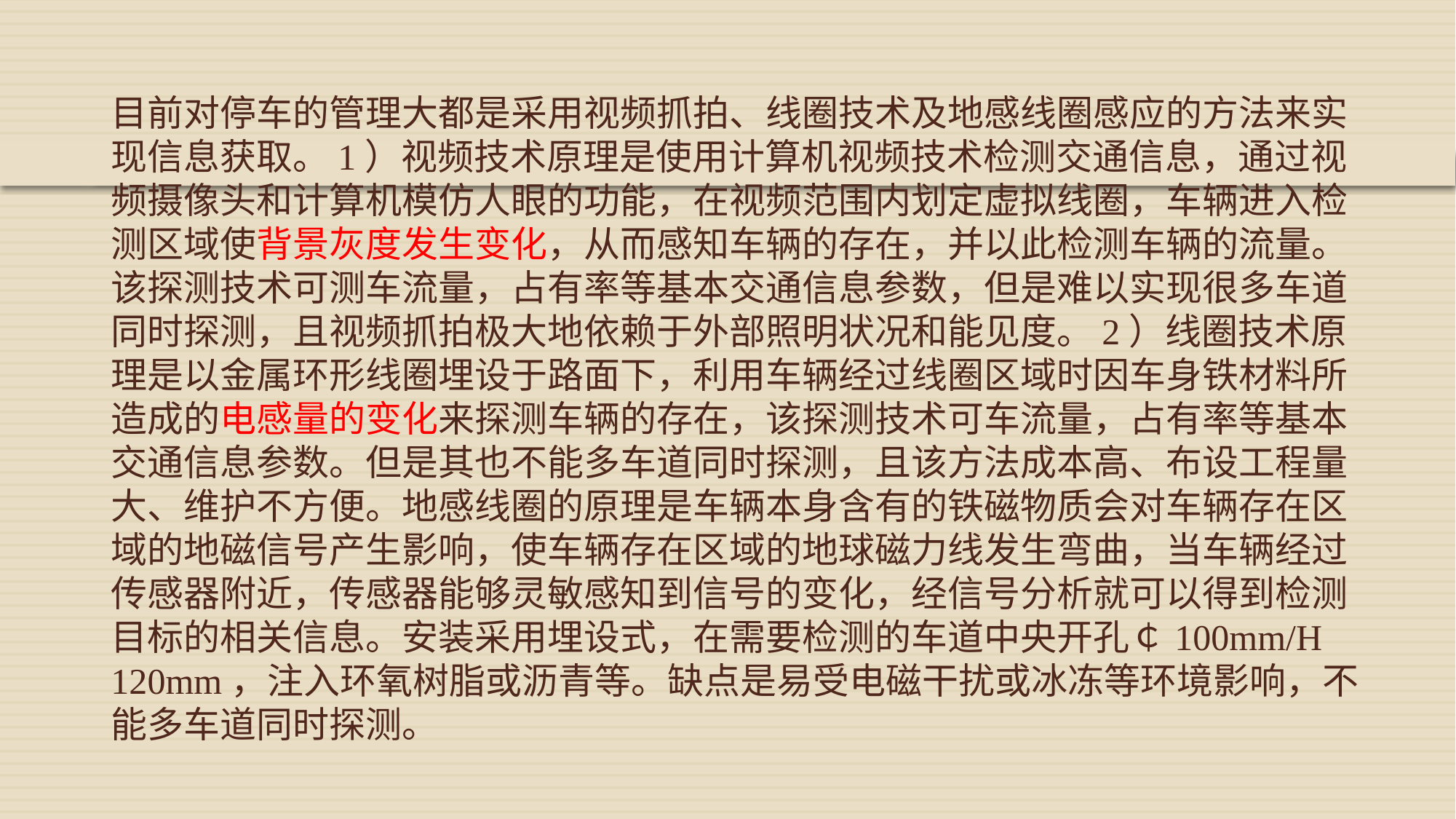

# 目前对停车的管理大都是采用视频抓拍、线圈技术及地感线圈感应的方法来实现信息获取。1）视频技术原理是使用计算机视频技术检测交通信息，通过视频摄像头和计算机模仿人眼的功能，在视频范围内划定虚拟线圈，车辆进入检测区域使背景灰度发生变化，从而感知车辆的存在，并以此检测车辆的流量。该探测技术可测车流量，占有率等基本交通信息参数，但是难以实现很多车道同时探测，且视频抓拍极大地依赖于外部照明状况和能见度。2）线圈技术原理是以金属环形线圈埋设于路面下，利用车辆经过线圈区域时因车身铁材料所造成的电感量的变化来探测车辆的存在，该探测技术可车流量，占有率等基本交通信息参数。但是其也不能多车道同时探测，且该方法成本高、布设工程量大、维护不方便。地感线圈的原理是车辆本身含有的铁磁物质会对车辆存在区域的地磁信号产生影响，使车辆存在区域的地球磁力线发生弯曲，当车辆经过传感器附近，传感器能够灵敏感知到信号的变化，经信号分析就可以得到检测目标的相关信息。安装采用埋设式，在需要检测的车道中央开孔￠100mm/H 120mm，注入环氧树脂或沥青等。缺点是易受电磁干扰或冰冻等环境影响，不能多车道同时探测。